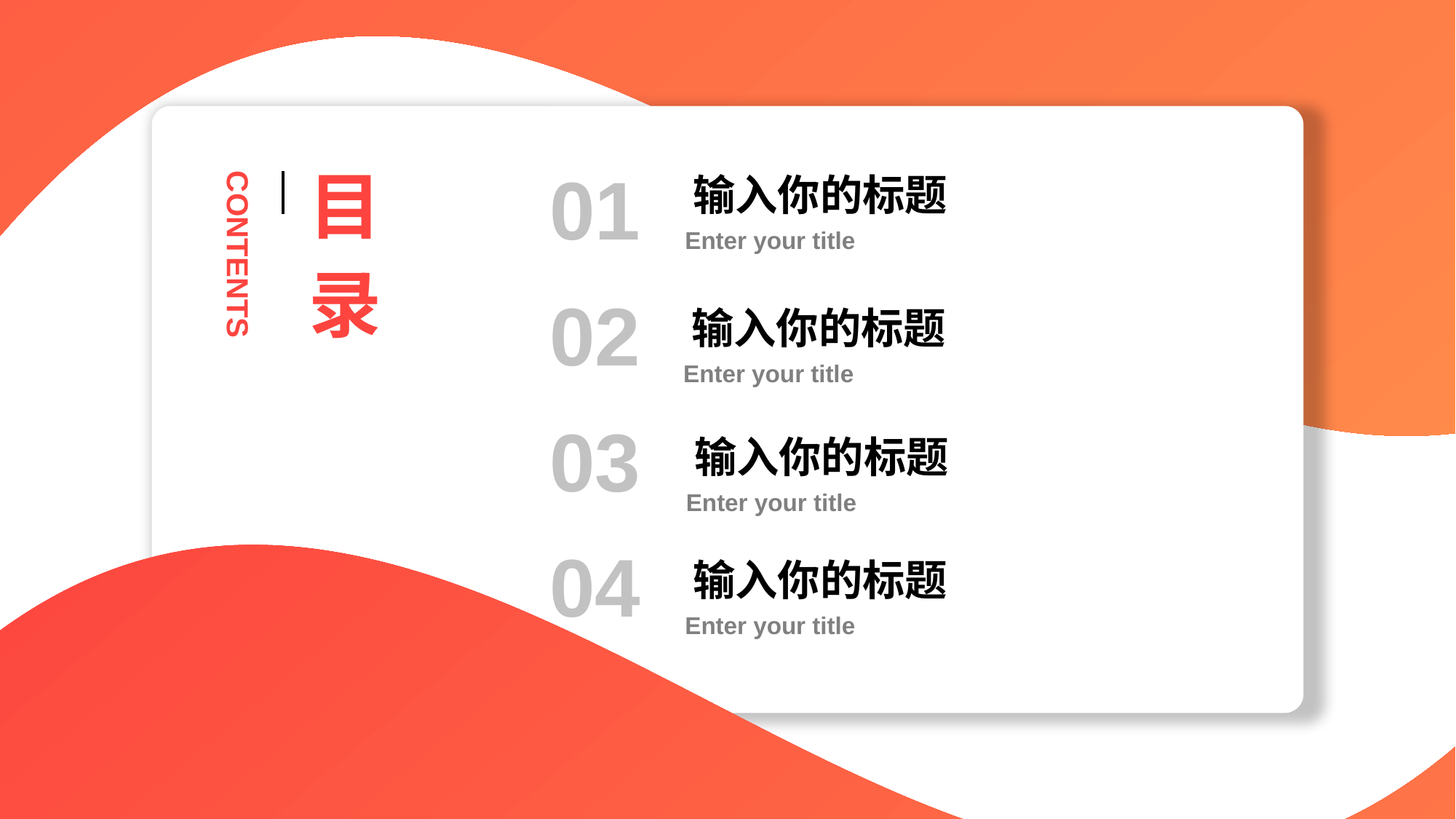

01
输入你的标题
Enter your title
02
输入你的标题
Enter your title
03
输入你的标题
Enter your title
04
输入你的标题
Enter your title